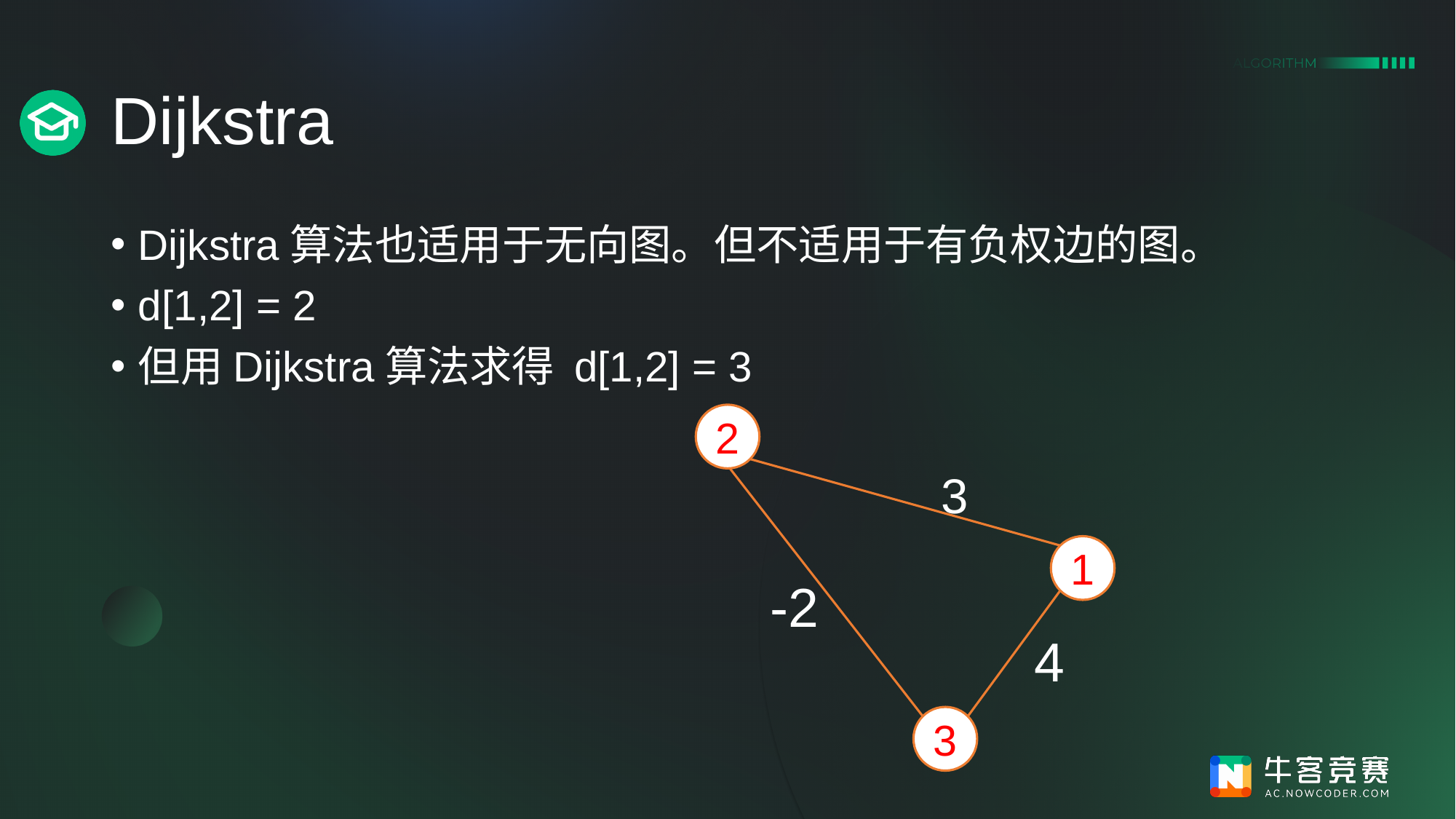

# Dijkstra
Dijkstra算法也适用于无向图。但不适用于有负权边的图。
d[1,2] = 2
但用Dijkstra算法求得 d[1,2] = 3

2
3
1
-2
4
3